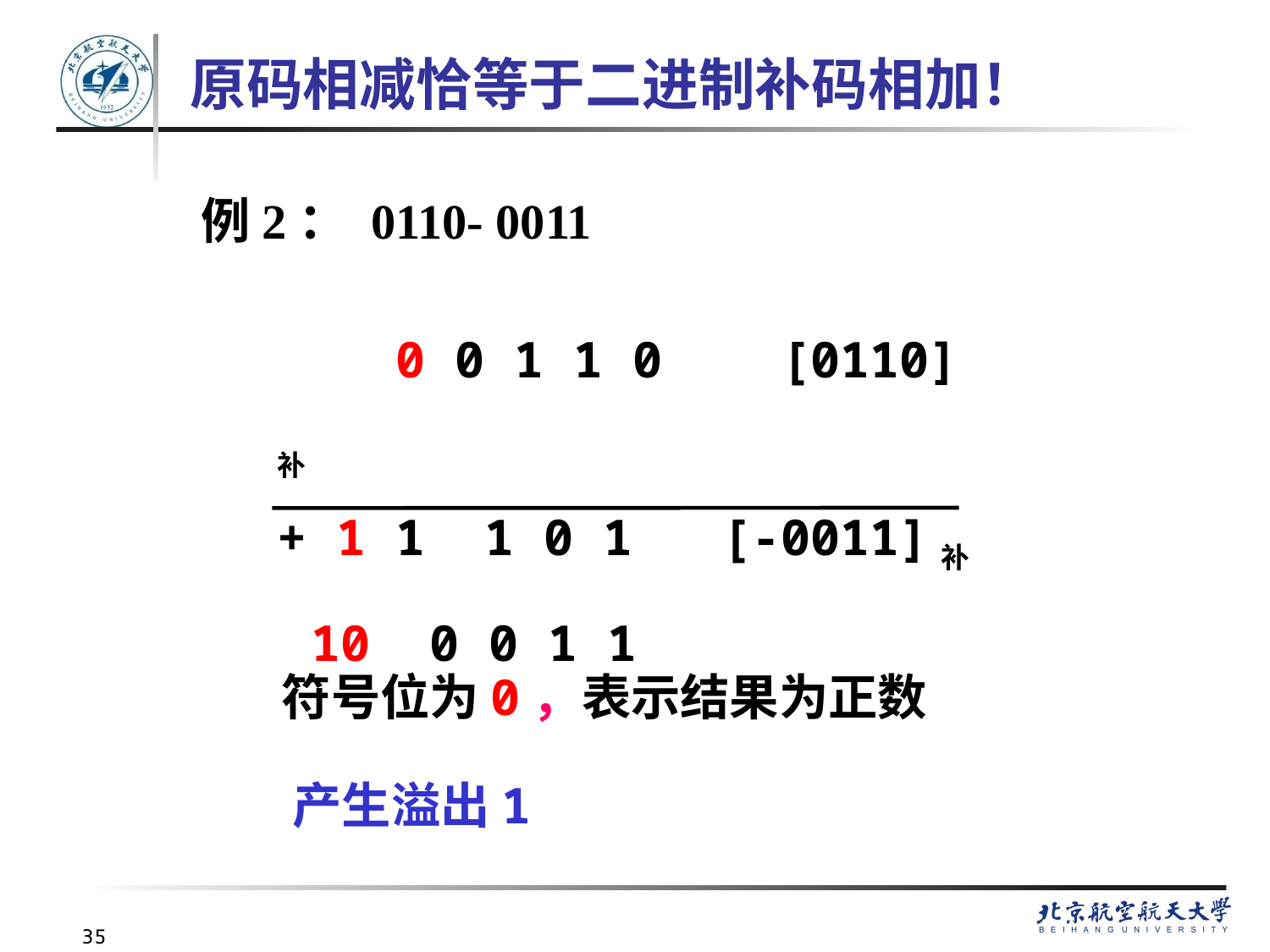

原码相减恰等于二进制补码相加！
例2： 0110- 0011
    0 0 1 1 0    [0110]补
+ 1 1  1 0 1   [-0011]补
  10  0 0 1 1

符号位为0，表示结果为正数
产生溢出1
35